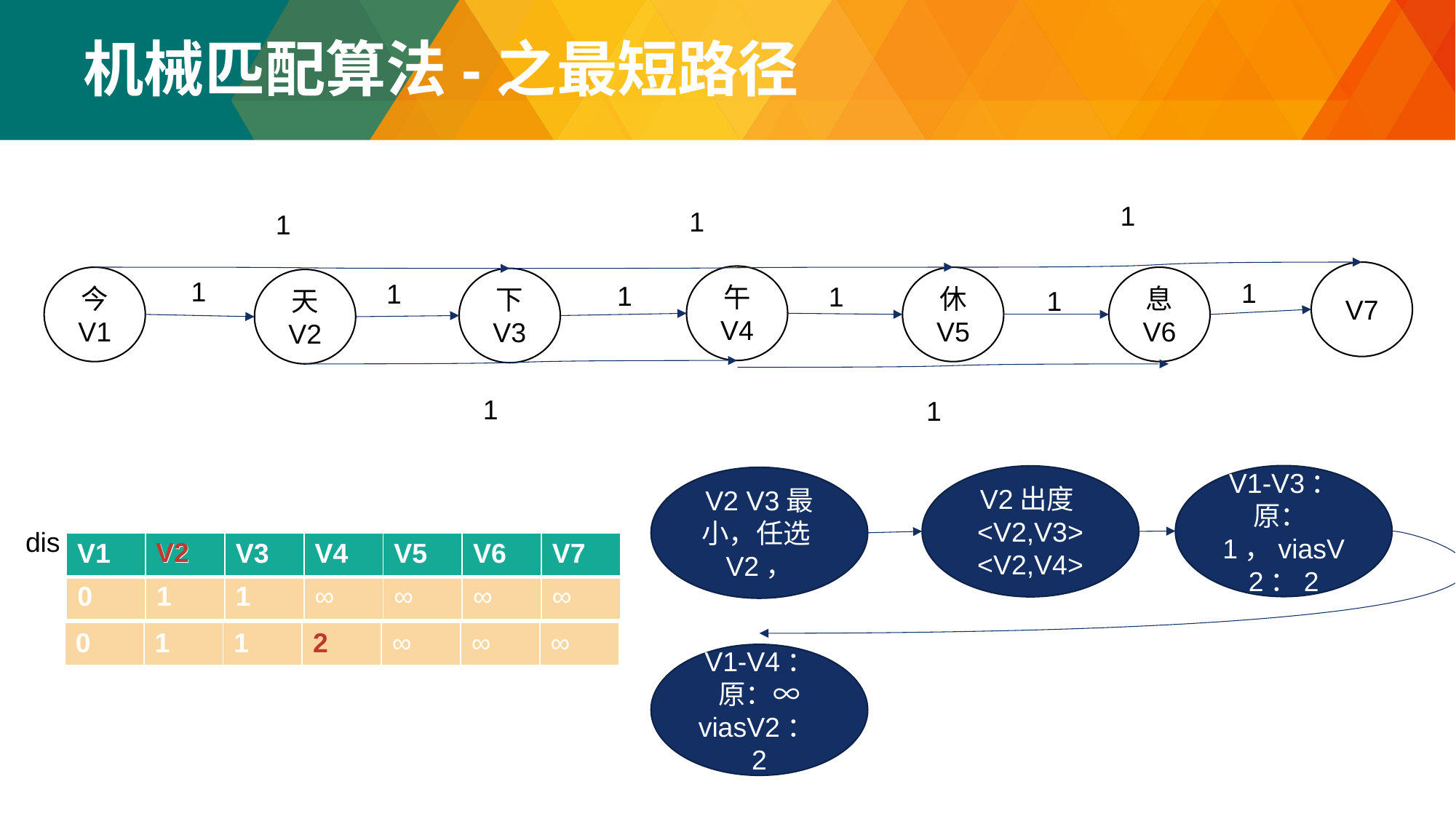

机械匹配算法-之最短路径
1
1
1
V7
午
V4
今
V1
休
V5
息
V6
下
V3
1
天
V2
1
1
1
1
1
1
1
V1-V3：原：1，viasV2：2
V2出度<V2,V3>
<V2,V4>
V2 V3最小，任选V2，
dis
V2
| V1 | V2 | V3 | V4 | V5 | V6 | V7 |
| --- | --- | --- | --- | --- | --- | --- |
| 0 | 1 | 1 | ∞ | ∞ | ∞ | ∞ |
| --- | --- | --- | --- | --- | --- | --- |
| 0 | 1 | 1 | 2 | ∞ | ∞ | ∞ |
| --- | --- | --- | --- | --- | --- | --- |
V1-V4：原：∞
viasV2：2